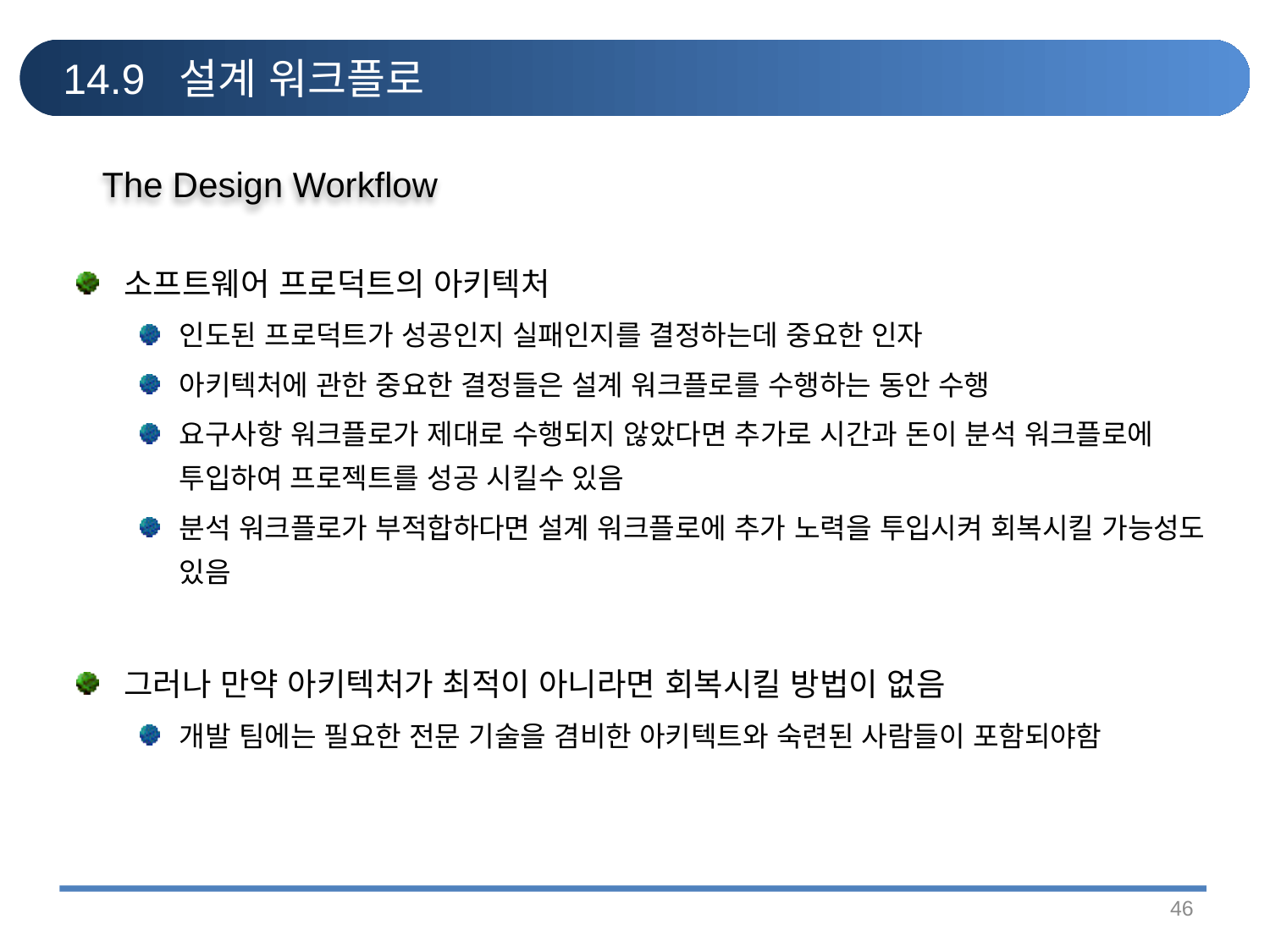

# 14.9  설계 워크플로
The Design Workflow
소프트웨어 프로덕트의 아키텍처
인도된 프로덕트가 성공인지 실패인지를 결정하는데 중요한 인자
아키텍처에 관한 중요한 결정들은 설계 워크플로를 수행하는 동안 수행
요구사항 워크플로가 제대로 수행되지 않았다면 추가로 시간과 돈이 분석 워크플로에 투입하여 프로젝트를 성공 시킬수 있음
분석 워크플로가 부적합하다면 설계 워크플로에 추가 노력을 투입시켜 회복시킬 가능성도 있음

그러나 만약 아키텍처가 최적이 아니라면 회복시킬 방법이 없음
개발 팀에는 필요한 전문 기술을 겸비한 아키텍트와 숙련된 사람들이 포함되야함
46